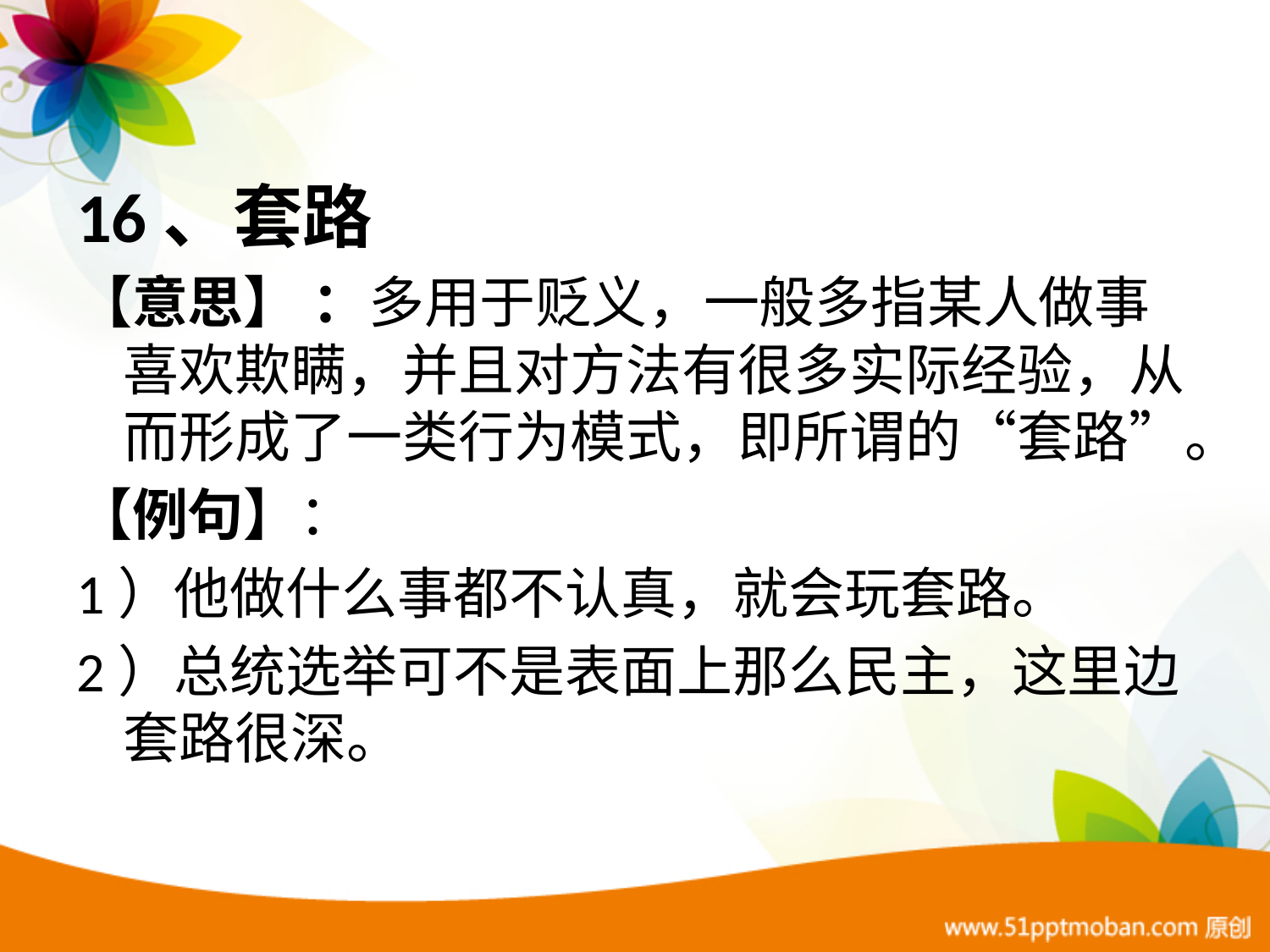

16、套路
【意思】 ：多用于贬义，一般多指某人做事喜欢欺瞒，并且对方法有很多实际经验，从而形成了一类行为模式，即所谓的“套路”。
【例句】：
1）他做什么事都不认真，就会玩套路。
2）总统选举可不是表面上那么民主，这里边套路很深。